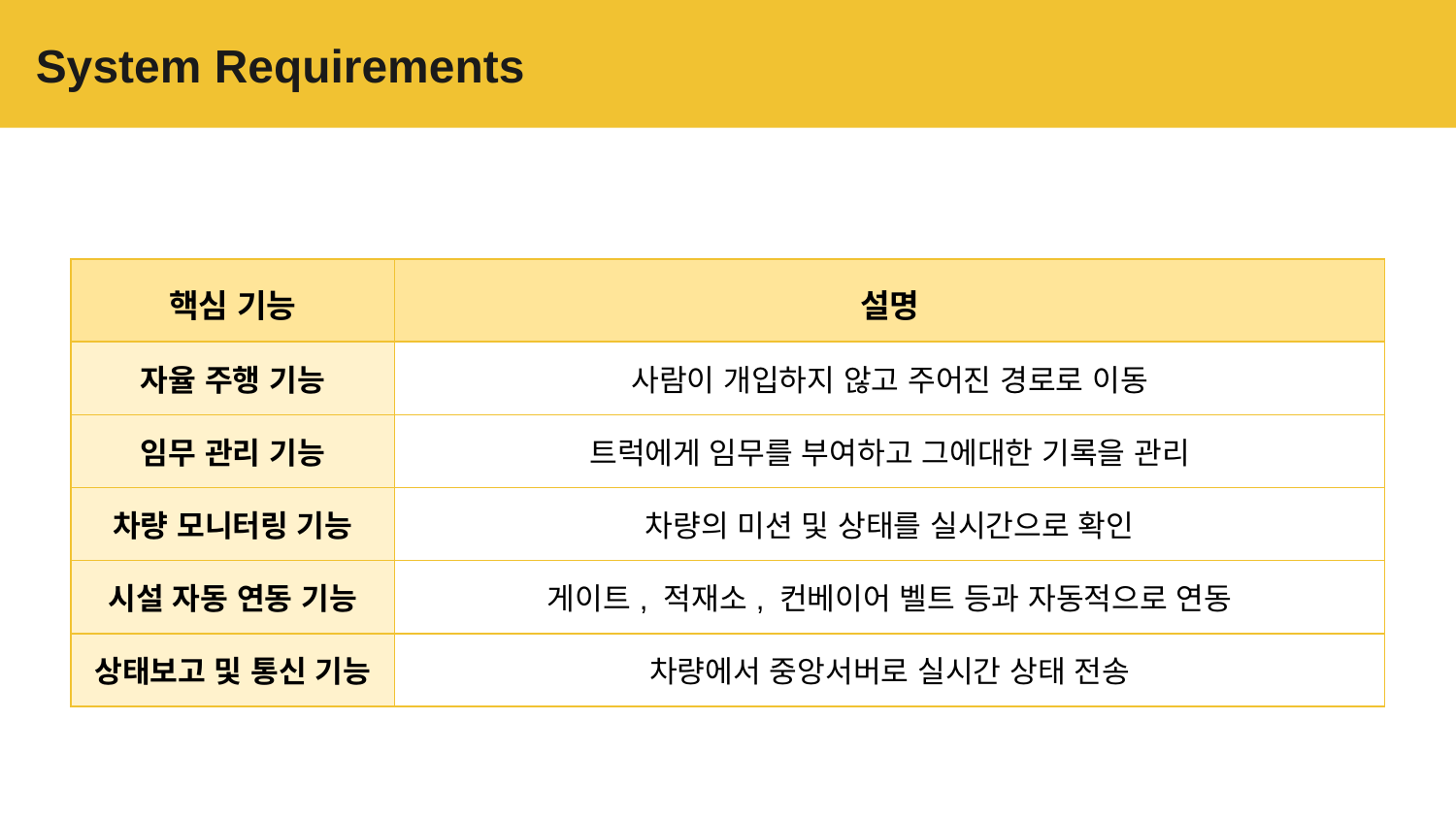

# System Requirements
| 핵심 기능 | 설명 |
| --- | --- |
| 자율 주행 기능 | 사람이 개입하지 않고 주어진 경로로 이동 |
| 임무 관리 기능 | 트럭에게 임무를 부여하고 그에대한 기록을 관리 |
| 차량 모니터링 기능 | 차량의 미션 및 상태를 실시간으로 확인 |
| 시설 자동 연동 기능 | 게이트, 적재소, 컨베이어 벨트 등과 자동적으로 연동 |
| 상태보고 및 통신 기능 | 차량에서 중앙서버로 실시간 상태 전송 |